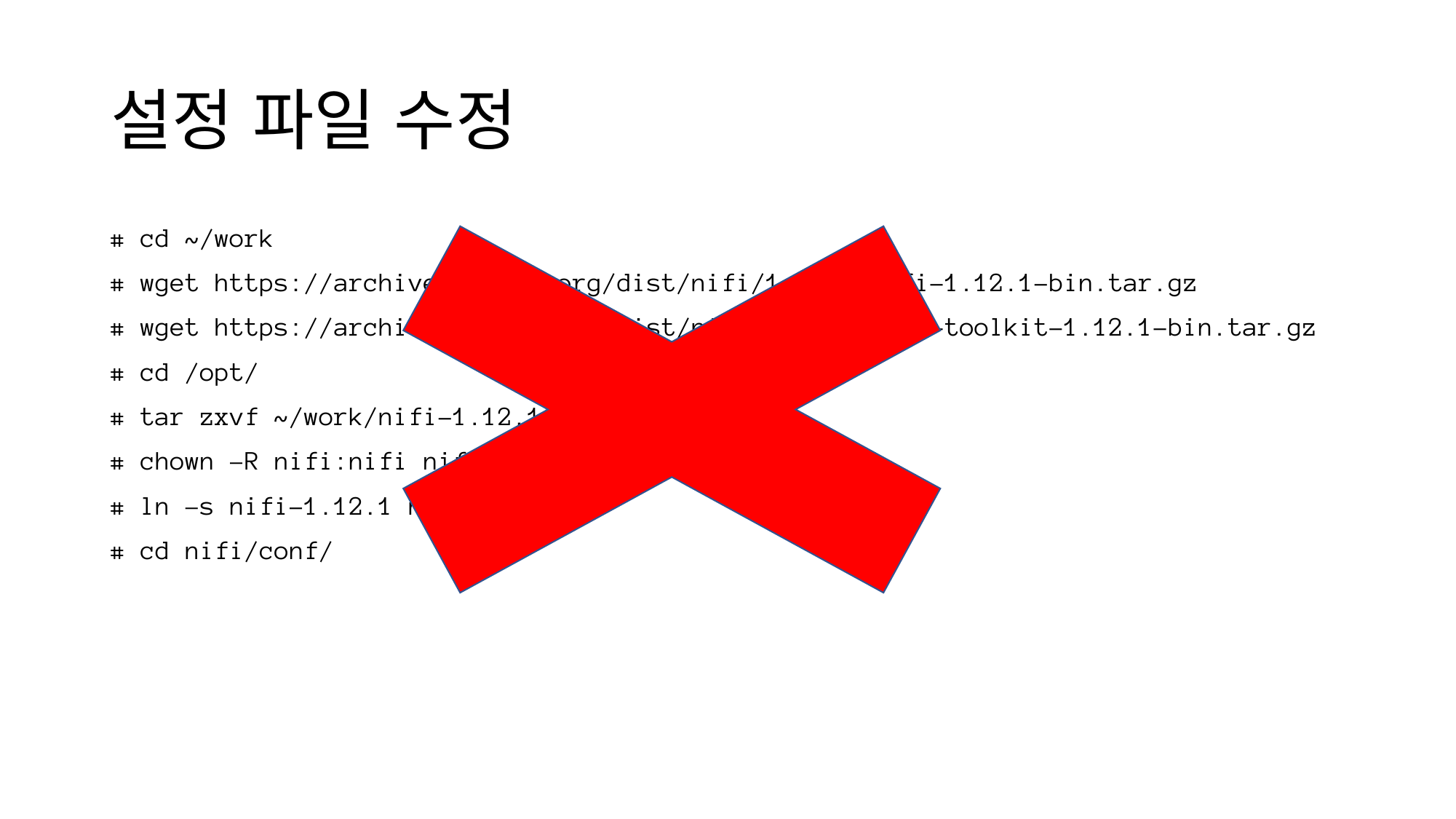

# 설정 파일 수정

# cd ~/work
# wget https://archive.apache.org/dist/nifi/1.12.1/nifi-1.12.1-bin.tar.gz
# wget https://archive.apache.org/dist/nifi/1.12.1/nifi-toolkit-1.12.1-bin.tar.gz
# cd /opt/
# tar zxvf ~/work/nifi-1.12.1-bin.tar.gz
# chown –R nifi:nifi nifi-1.12.1/
# ln –s nifi-1.12.1 nifi
# cd nifi/conf/